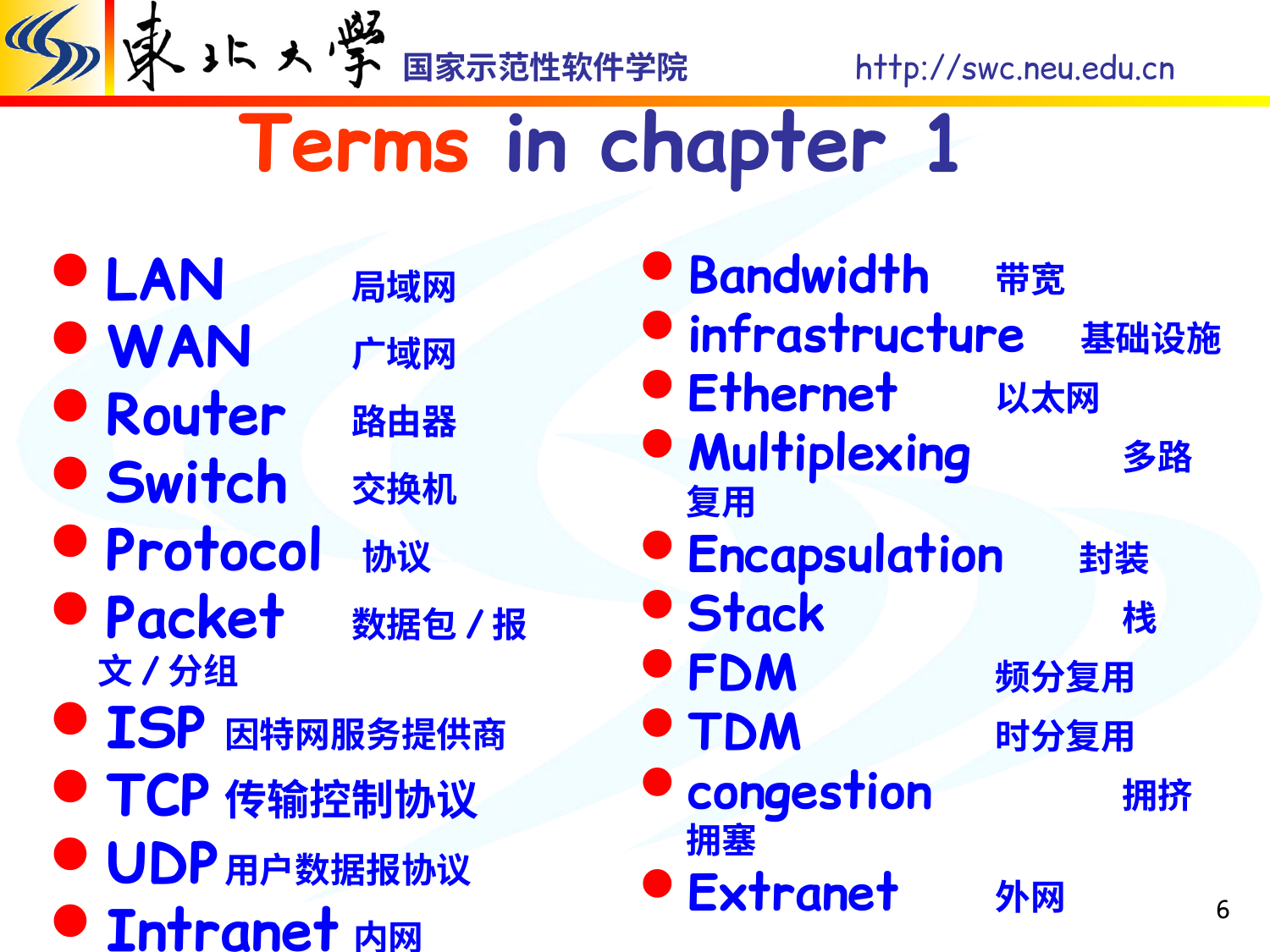

# Terms in chapter 1
Bandwidth	  带宽
infrastructure  基础设施
Ethernet	  以太网
Multiplexing	  多路复用
Encapsulation   封装
Stack		  栈
FDM		  频分复用
TDM		  时分复用
congestion 	  拥挤拥塞
Extranet	  外网
LAN	局域网
WAN	广域网
Router	路由器
Switch	交换机
Protocol 协议
Packet	数据包/报文/分组
ISP	因特网服务提供商
TCP	传输控制协议
UDP	用户数据报协议
Intranet内网
6